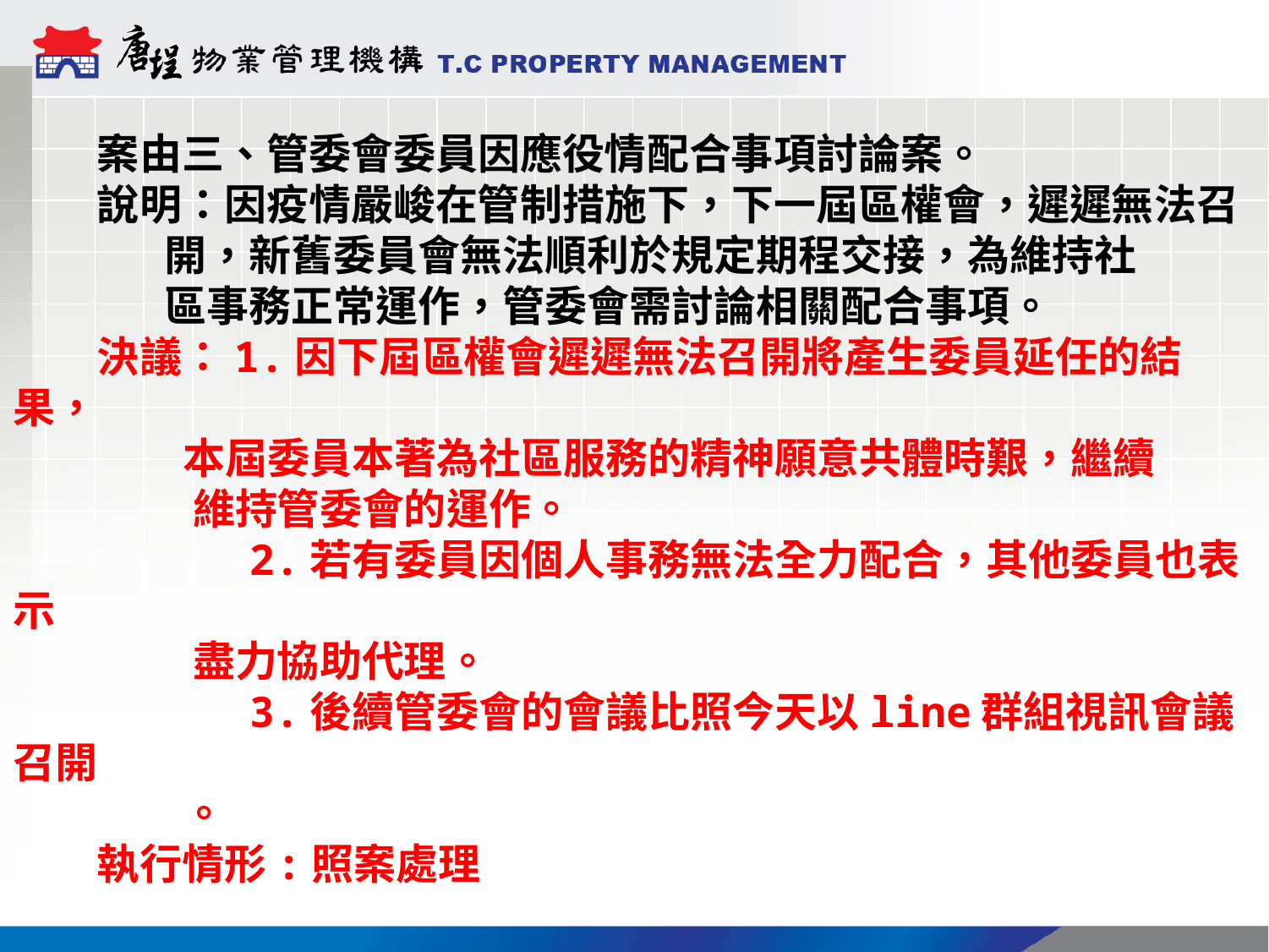

案由三、管委會委員因應役情配合事項討論案。
說明：因疫情嚴峻在管制措施下，下一屆區權會，遲遲無法召
      開，新舊委員會無法順利於規定期程交接，為維持社
      區事務正常運作，管委會需討論相關配合事項。
決議：1.因下屆區權會遲遲無法召開將產生委員延任的結果，
        本屆委員本著為社區服務的精神願意共體時艱，繼續
         維持管委會的運作。
      2.若有委員因個人事務無法全力配合，其他委員也表示
         盡力協助代理。
      3.後續管委會的會議比照今天以line群組視訊會議召開
        。
執行情形:照案處理